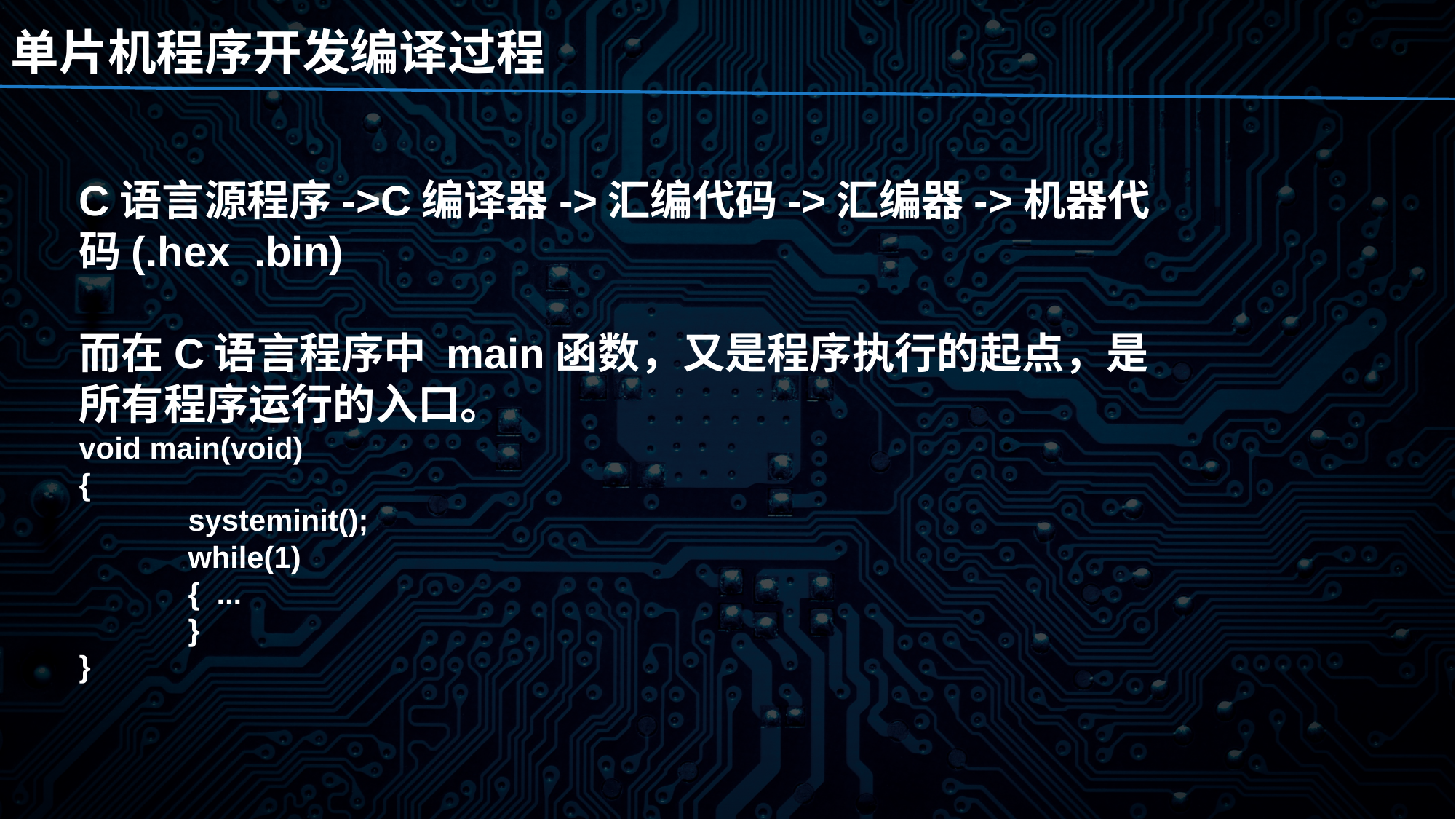

单片机程序开发编译过程
C语言源程序->C编译器->汇编代码->汇编器->机器代码(.hex  .bin)

而在C语言程序中 main函数，又是程序执行的起点，是所有程序运行的入口。
void main(void)
{
	systeminit();
	while(1)
	{  ...
	}
}